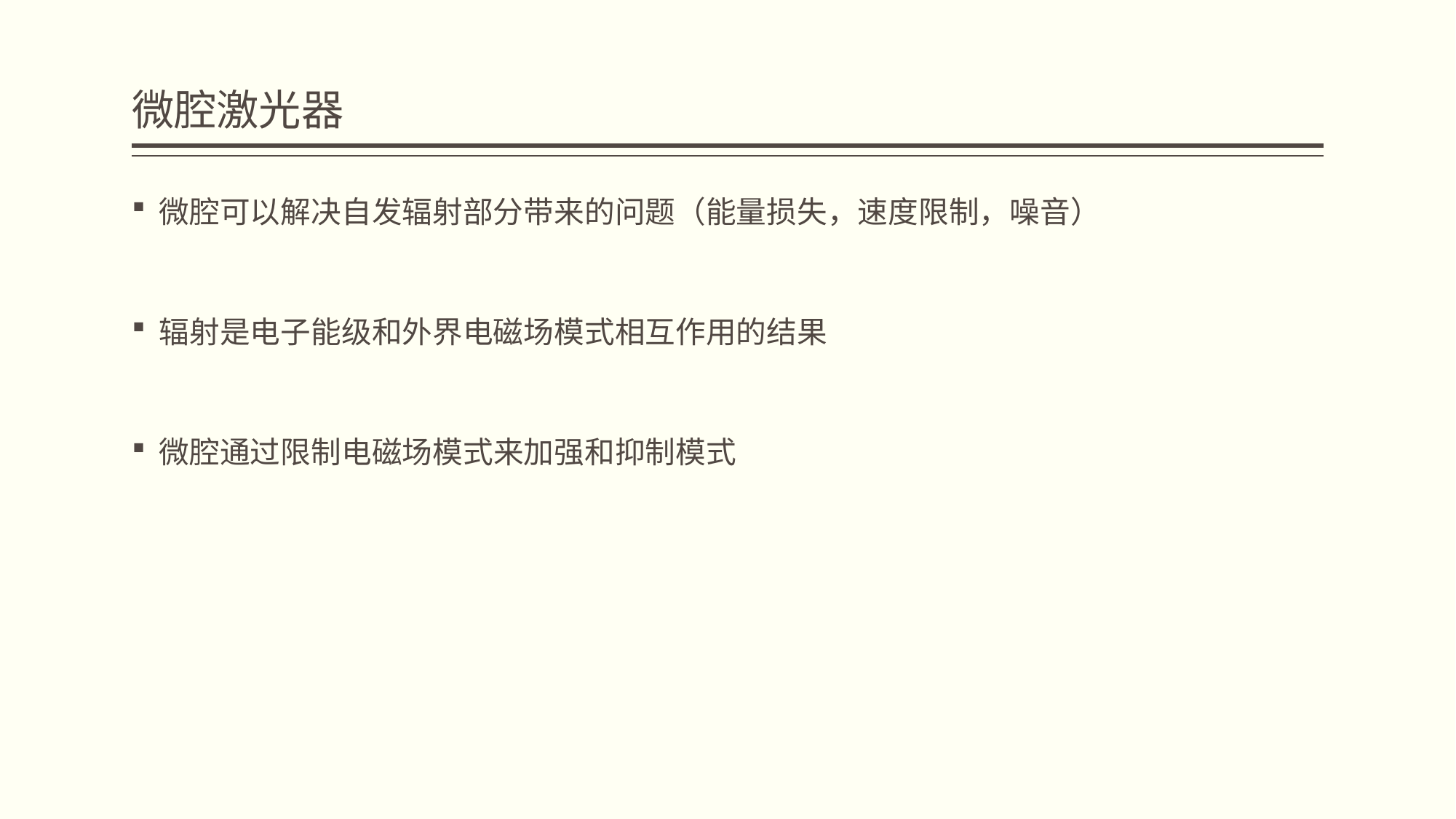

# 微腔激光器
微腔可以解决自发辐射部分带来的问题（能量损失，速度限制，噪音）

辐射是电子能级和外界电磁场模式相互作用的结果

微腔通过限制电磁场模式来加强和抑制模式